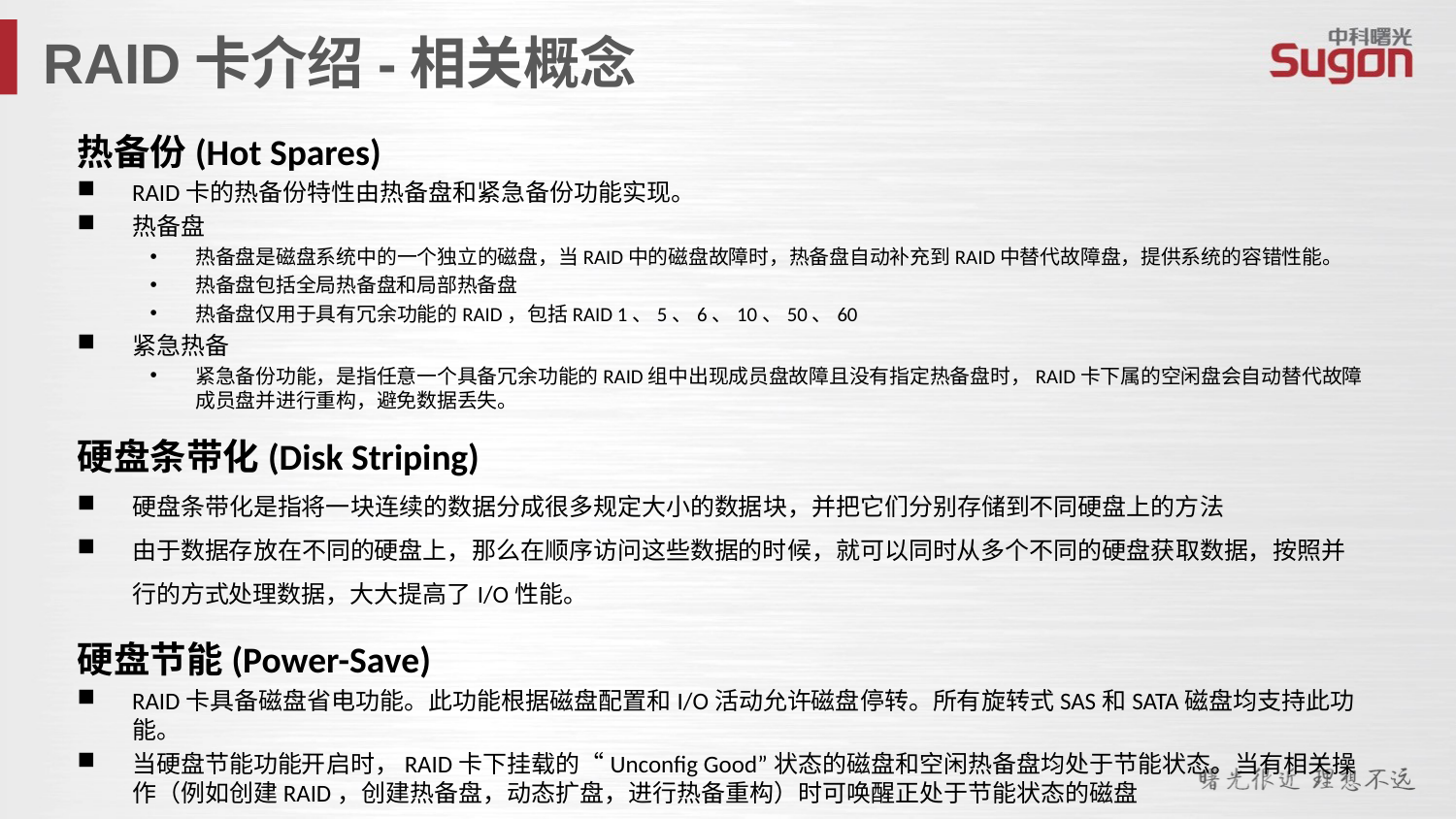

RAID卡介绍-相关概念
热备份(Hot Spares)
RAID卡的热备份特性由热备盘和紧急备份功能实现。
热备盘
热备盘是磁盘系统中的一个独立的磁盘，当RAID中的磁盘故障时，热备盘自动补充到RAID中替代故障盘，提供系统的容错性能。
热备盘包括全局热备盘和局部热备盘
热备盘仅用于具有冗余功能的RAID，包括RAID 1、5、6、10、50、60
紧急热备
紧急备份功能，是指任意一个具备冗余功能的RAID组中出现成员盘故障且没有指定热备盘时，RAID卡下属的空闲盘会自动替代故障成员盘并进行重构，避免数据丢失。
硬盘条带化(Disk Striping)
硬盘条带化是指将一块连续的数据分成很多规定大小的数据块，并把它们分别存储到不同硬盘上的方法
由于数据存放在不同的硬盘上，那么在顺序访问这些数据的时候，就可以同时从多个不同的硬盘获取数据，按照并行的方式处理数据，大大提高了I/O性能。
硬盘节能(Power-Save)
RAID卡具备磁盘省电功能。此功能根据磁盘配置和I/O活动允许磁盘停转。所有旋转式SAS和SATA磁盘均支持此功能。
当硬盘节能功能开启时，RAID卡下挂载的“Unconfig Good”状态的磁盘和空闲热备盘均处于节能状态。当有相关操作（例如创建RAID，创建热备盘，动态扩盘，进行热备重构）时可唤醒正处于节能状态的磁盘